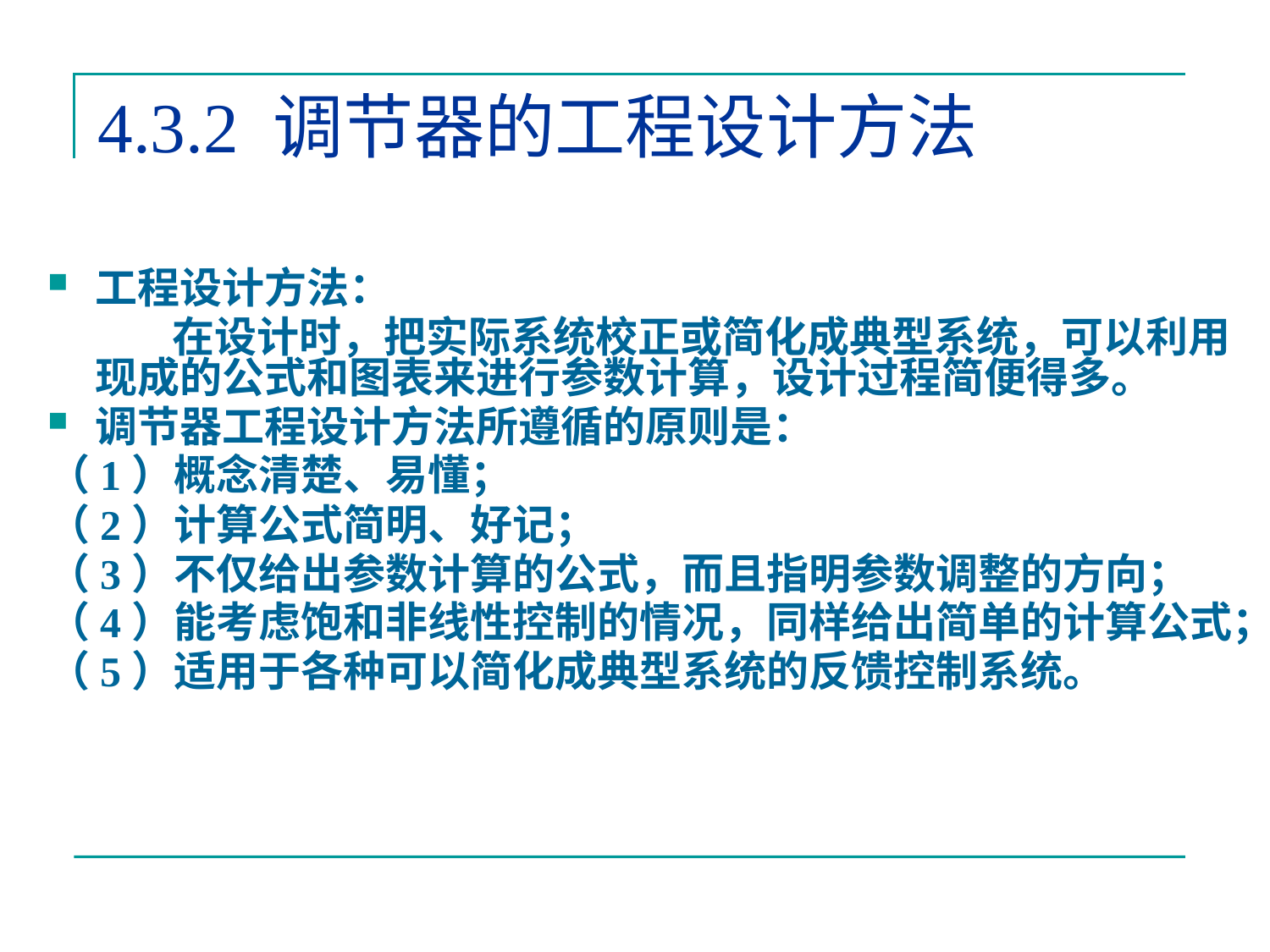

# 4.3.2 调节器的工程设计方法
工程设计方法：
            在设计时，把实际系统校正或简化成典型系统，可以利用现成的公式和图表来进行参数计算，设计过程简便得多。
调节器工程设计方法所遵循的原则是：
（1）概念清楚、易懂；
（2）计算公式简明、好记；
（3）不仅给出参数计算的公式，而且指明参数调整的方向；
（4）能考虑饱和非线性控制的情况，同样给出简单的计算公式；
（5）适用于各种可以简化成典型系统的反馈控制系统。